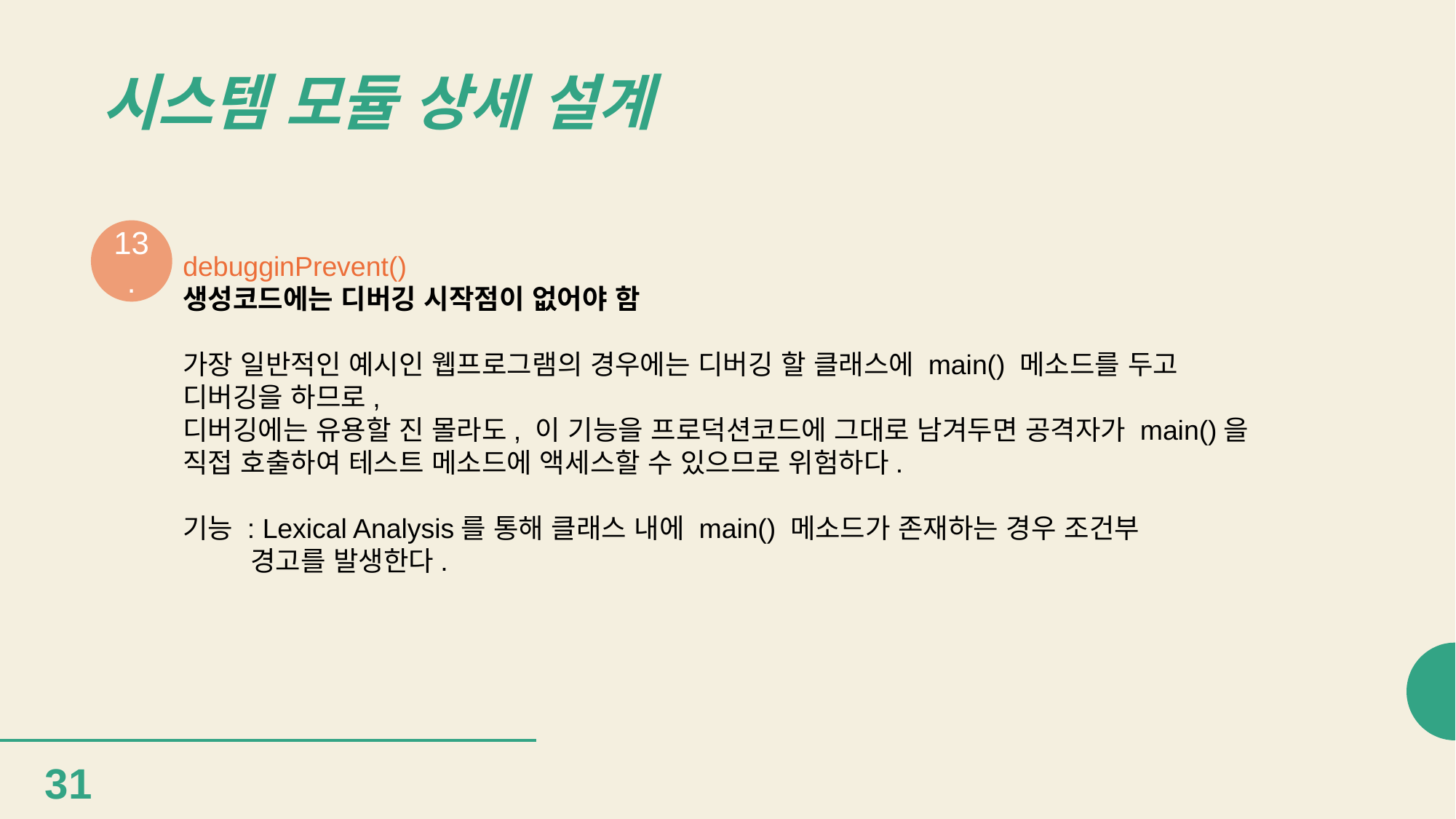

# 시스템 모듈 상세 설계
13.
debugginPrevent()
생성코드에는 디버깅 시작점이 없어야 함

가장 일반적인 예시인 웹프로그램의 경우에는 디버깅 할 클래스에 main() 메소드를 두고 디버깅을 하므로,
디버깅에는 유용할 진 몰라도, 이 기능을 프로덕션코드에 그대로 남겨두면 공격자가 main()을 직접 호출하여 테스트 메소드에 액세스할 수 있으므로 위험하다.

기능 : Lexical Analysis를 통해 클래스 내에 main() 메소드가 존재하는 경우 조건부
        경고를 발생한다.

31